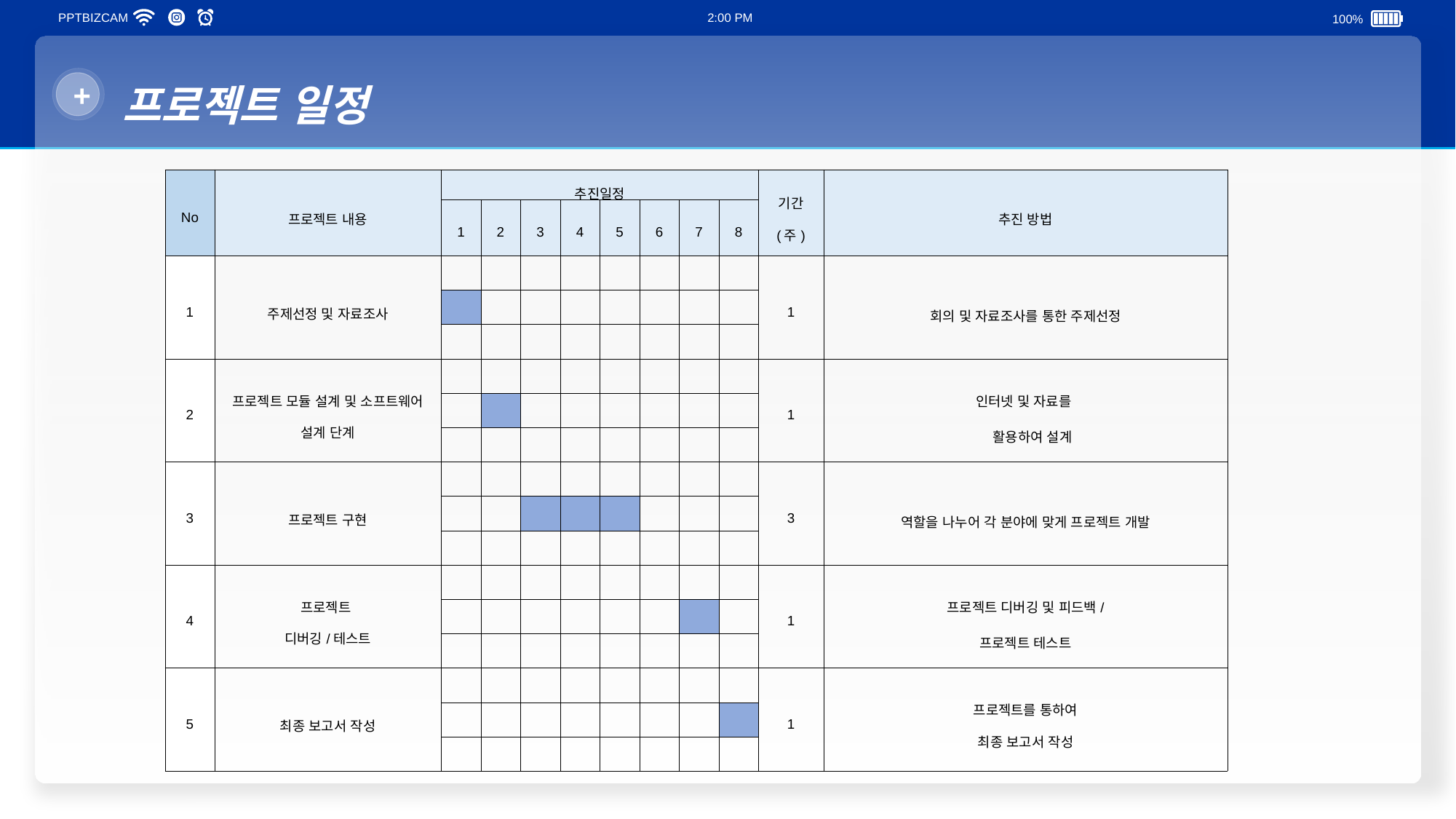

PPTBIZCAM
2:00 PM
100%

+
프로젝트 일정
| No | 프로젝트 내용 | 추진일정 |  |  |  |  |  |  |  | 기간 (주) | 추진 방법 |
| --- | --- | --- | --- | --- | --- | --- | --- | --- | --- | --- | --- |
|  |  | 1 | 2 | 3 | 4 | 5 | 6 | 7 | 8 |  |  |
| 1 | 주제선정 및 자료조사 |  |  |  |  |  |  |  |  | 1 | 회의 및 자료조사를 통한 주제선정 |
|  |  |  |  |  |  |  |  |  |  |  |  |
|  |  |  |  |  |  |  |  |  |  |  |  |
| 2 | 프로젝트 모듈 설계 및 소프트웨어 설계 단계 |  |  |  |  |  |  |  |  | 1 | 인터넷 및 자료를 활용하여 설계 |
|  |  |  |  |  |  |  |  |  |  |  |  |
|  |  |  |  |  |  |  |  |  |  |  |  |
| 3 | 프로젝트 구현 |  |  |  |  |  |  |  |  | 3 | 역할을 나누어 각 분야에 맞게 프로젝트 개발 |
|  |  |  |  |  |  |  |  |  |  |  |  |
|  |  |  |  |  |  |  |  |  |  |  |  |
| 4 | 프로젝트 디버깅/테스트 |  |  |  |  |  |  |  |  | 1 | 프로젝트 디버깅 및 피드백/ 프로젝트 테스트 |
|  |  |  |  |  |  |  |  |  |  |  |  |
|  |  |  |  |  |  |  |  |  |  |  |  |
| 5 | 최종 보고서 작성 |  |  |  |  |  |  |  |  | 1 | 프로젝트를 통하여 최종 보고서 작성 |
|  |  |  |  |  |  |  |  |  |  |  |  |
|  |  |  |  |  |  |  |  |  |  |  |  |